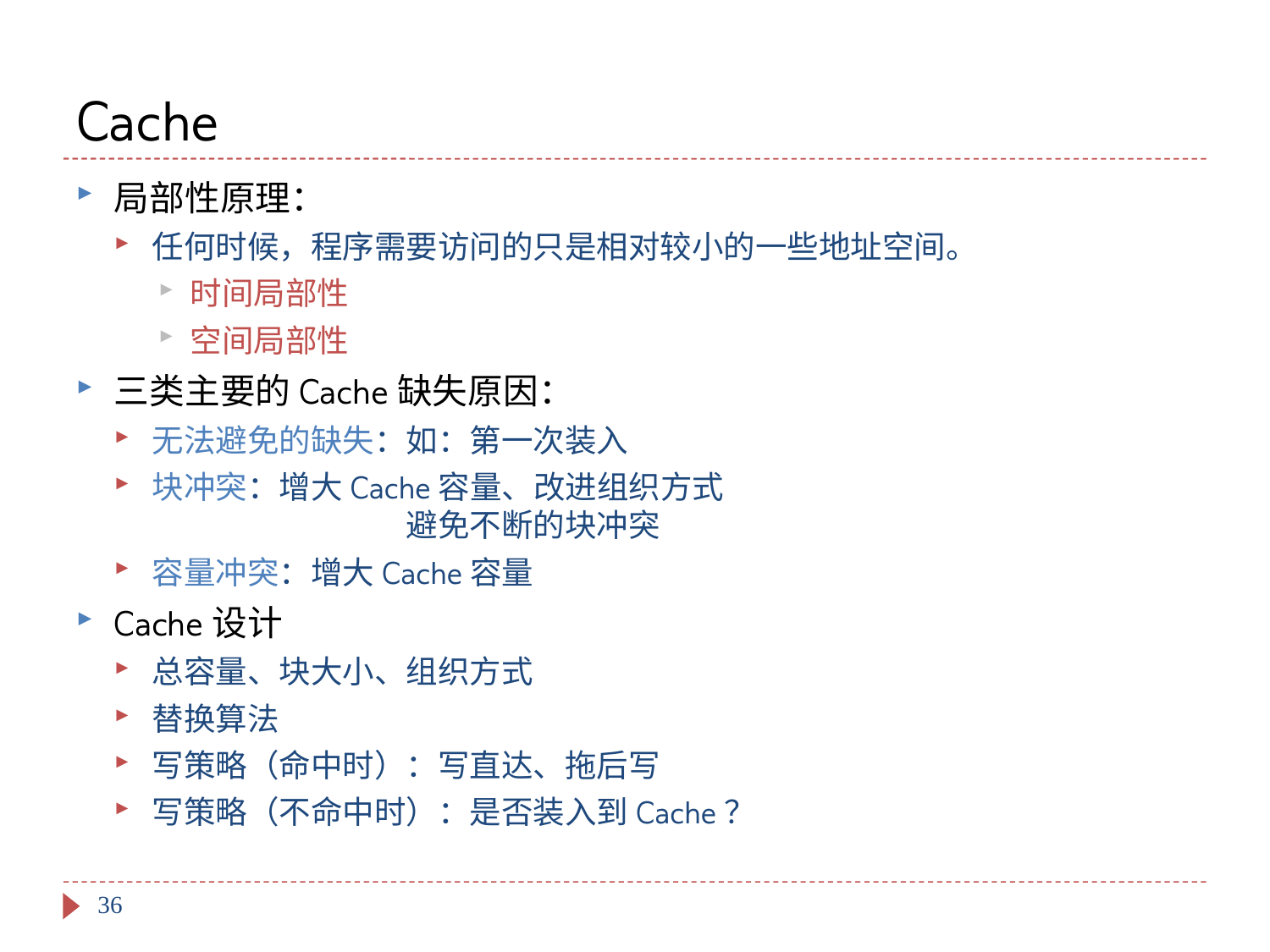

# Cache
局部性原理：
任何时候，程序需要访问的只是相对较小的一些地址空间。
时间局部性
空间局部性
三类主要的Cache缺失原因：
无法避免的缺失：如：第一次装入
块冲突：增大Cache容量、改进组织方式
		避免不断的块冲突
容量冲突：增大Cache容量
Cache设计
总容量、块大小、组织方式
替换算法
写策略（命中时）：写直达、拖后写
写策略（不命中时）：是否装入到Cache？

36